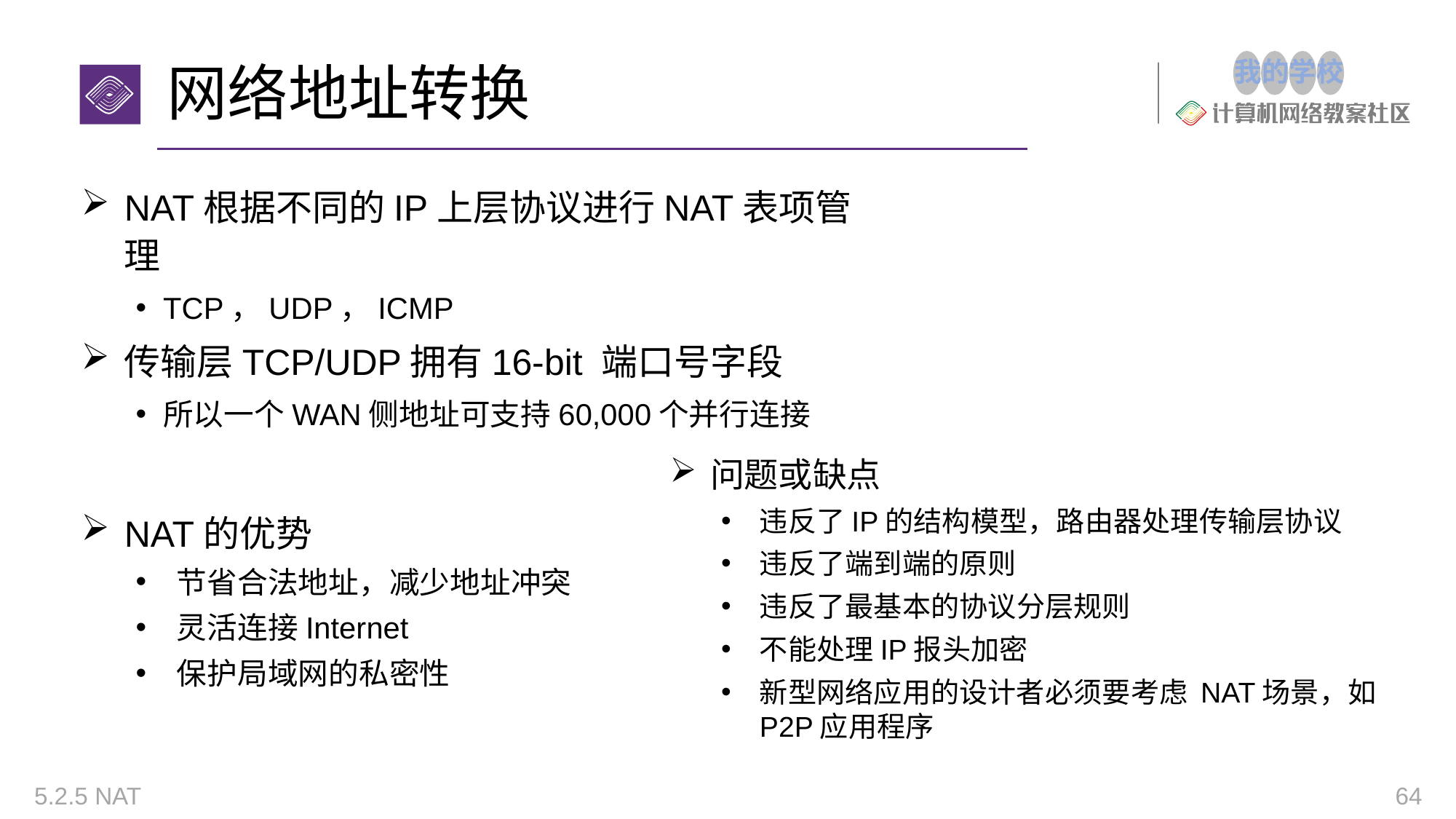

# 网络地址转换
NAT根据不同的IP上层协议进行NAT表项管理
TCP，UDP，ICMP
传输层TCP/UDP拥有16-bit 端口号字段
所以一个WAN侧地址可支持60,000个并行连接

NAT的优势
节省合法地址，减少地址冲突
灵活连接Internet
保护局域网的私密性

问题或缺点
违反了IP的结构模型，路由器处理传输层协议
违反了端到端的原则
违反了最基本的协议分层规则
不能处理IP报头加密
新型网络应用的设计者必须要考虑 NAT场景，如 P2P应用程序

5.2.5 NAT
64